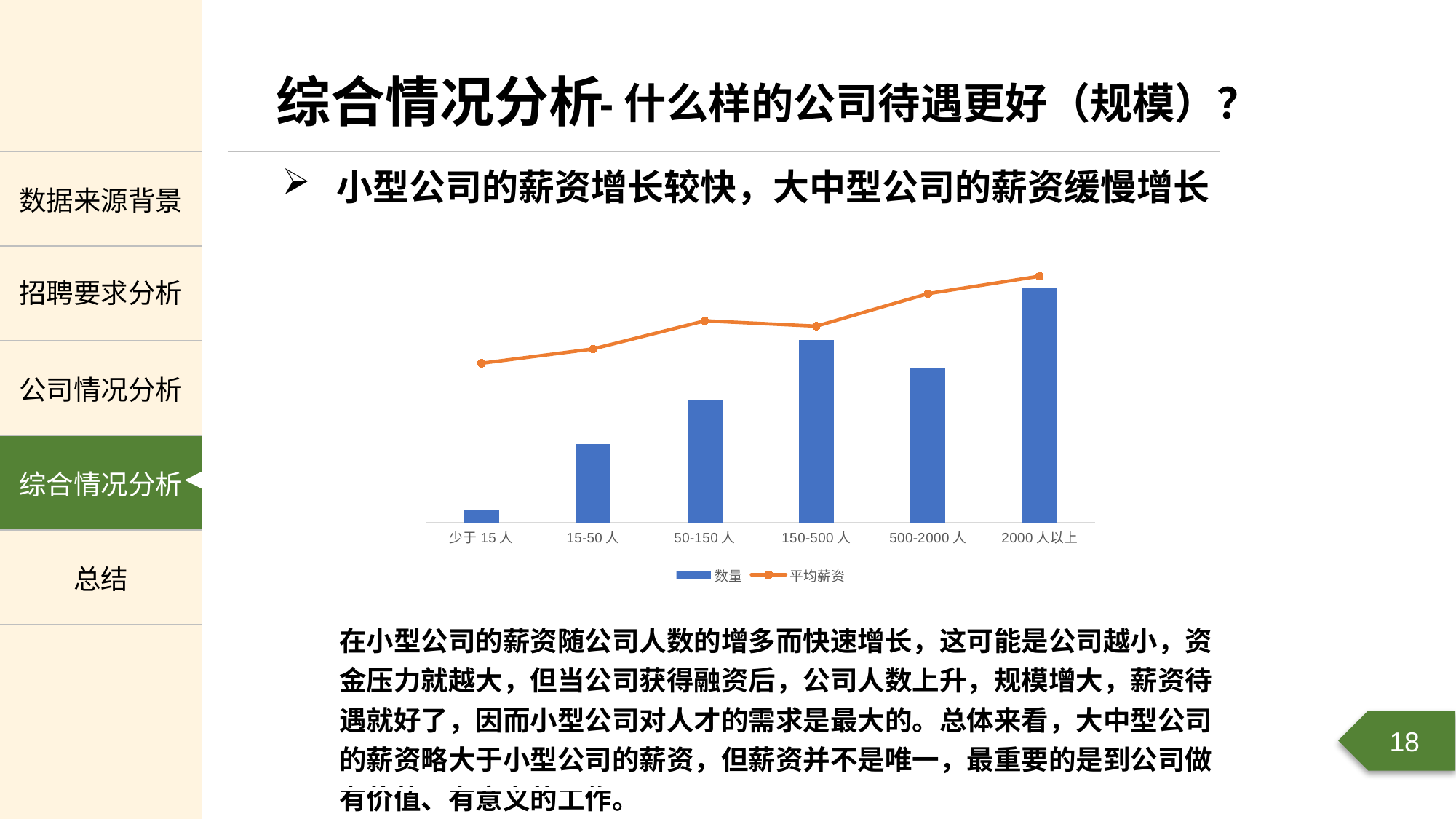

-什么样的公司待遇更好（规模）？
小型公司的薪资增长较快，大中型公司的薪资缓慢增长

### Chart

| Category | 数量 | 平均薪资 |
|---|---|---|
| 少于15人 | 38.0 | 10.460526315789474 |
| 15-50人 | 228.0 | 11.399122807017545 |
| 50-150人 | 359.0 | 13.24791086350975 |
| 150-500人 | 533.0 | 12.896810506566604 |
| 500-2000人 | 452.0 | 15.0320796460177 |
| 2000人以上 | 683.0 | 16.18155197657394 |
| 在小型公司的薪资随公司人数的增多而快速增长，这可能是公司越小，资金压力就越大，但当公司获得融资后，公司人数上升，规模增大，薪资待遇就好了，因而小型公司对人才的需求是最大的。总体来看，大中型公司的薪资略大于小型公司的薪资，但薪资并不是唯一，最重要的是到公司做有价值、有意义的工作。 |
| --- |